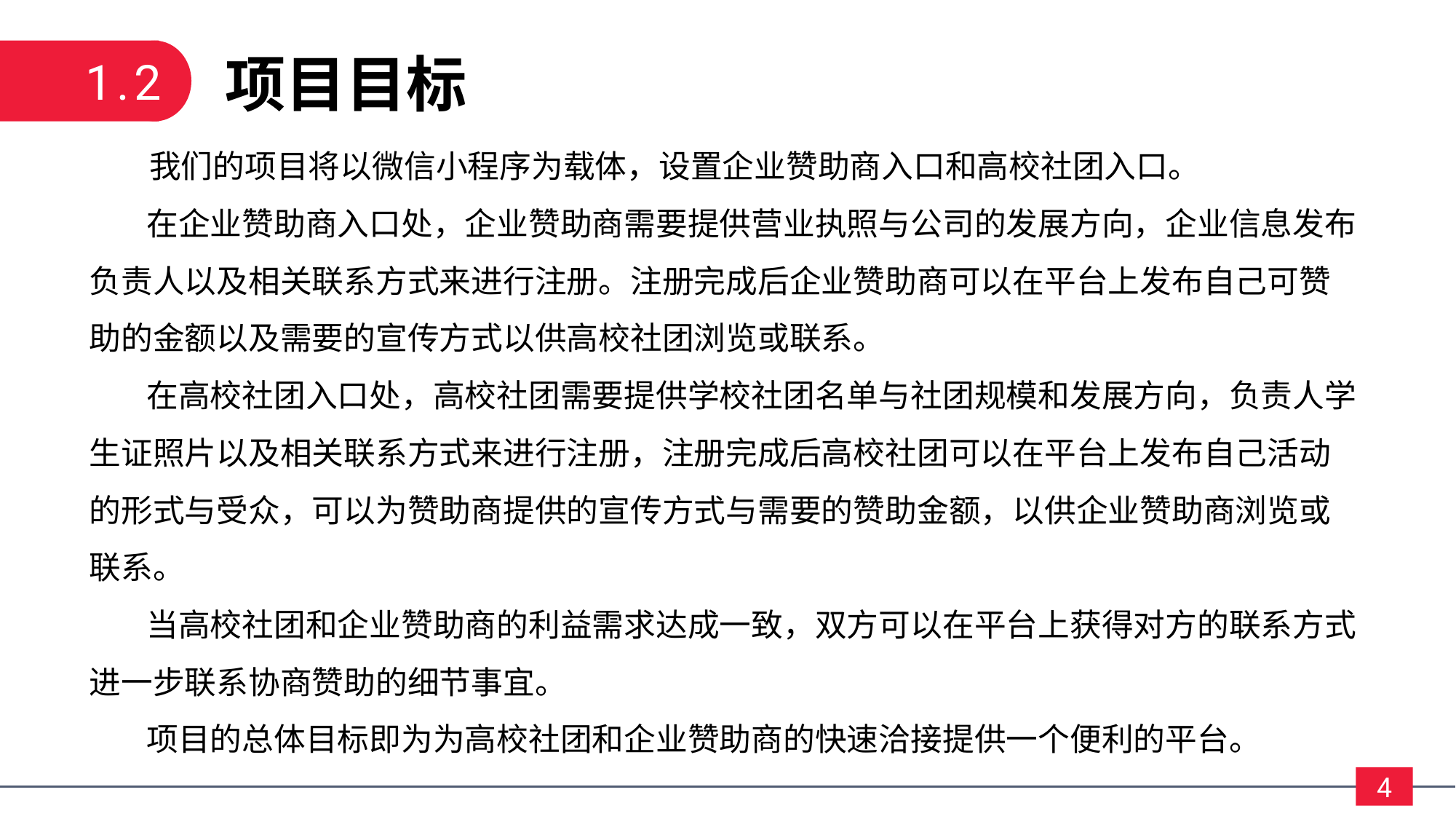

1.2
项目目标
       我们的项目将以微信小程序为载体，设置企业赞助商入口和高校社团入口。
       在企业赞助商入口处，企业赞助商需要提供营业执照与公司的发展方向，企业信息发布负责人以及相关联系方式来进行注册。注册完成后企业赞助商可以在平台上发布自己可赞 助的金额以及需要的宣传方式以供高校社团浏览或联系。
       在高校社团入口处，高校社团需要提供学校社团名单与社团规模和发展方向，负责人学生证照片以及相关联系方式来进行注册，注册完成后高校社团可以在平台上发布自己活动的形式与受众，可以为赞助商提供的宣传方式与需要的赞助金额，以供企业赞助商浏览或联系。
       当高校社团和企业赞助商的利益需求达成一致，双方可以在平台上获得对方的联系方式进一步联系协商赞助的细节事宜。
       项目的总体目标即为为高校社团和企业赞助商的快速洽接提供一个便利的平台。

THE NO.1
Lorem ipsum dolor sit amet, consectetur adipisicing elit, sed do eiusmod tempor incididunt ut labore et dolore magna aliqua.
4